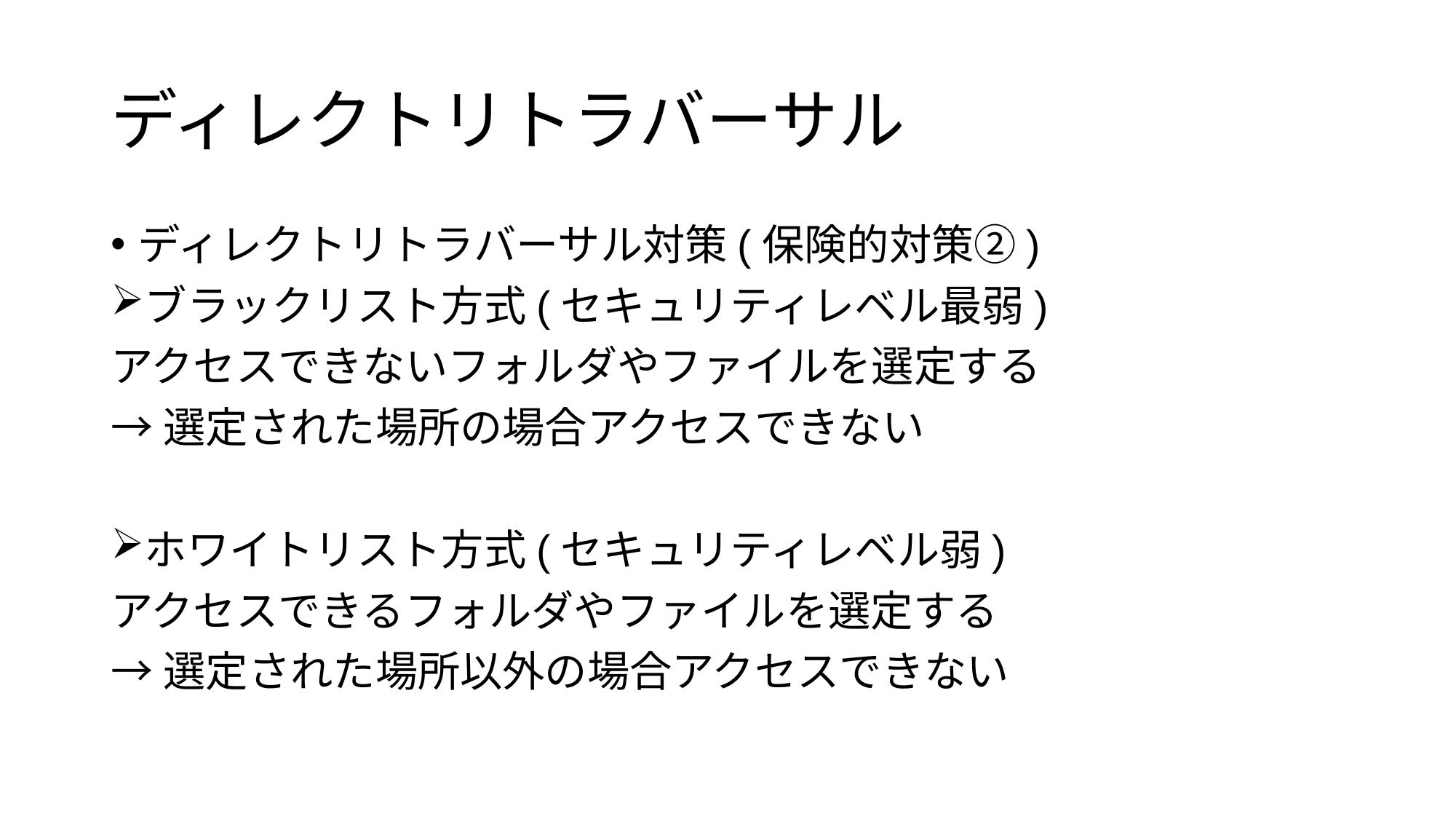

# ディレクトリトラバーサル
ディレクトリトラバーサル対策(保険的対策②)
ブラックリスト方式(セキュリティレベル最弱)
アクセスできないフォルダやファイルを選定する
→選定された場所の場合アクセスできない

ホワイトリスト方式(セキュリティレベル弱)
アクセスできるフォルダやファイルを選定する
→選定された場所以外の場合アクセスできない